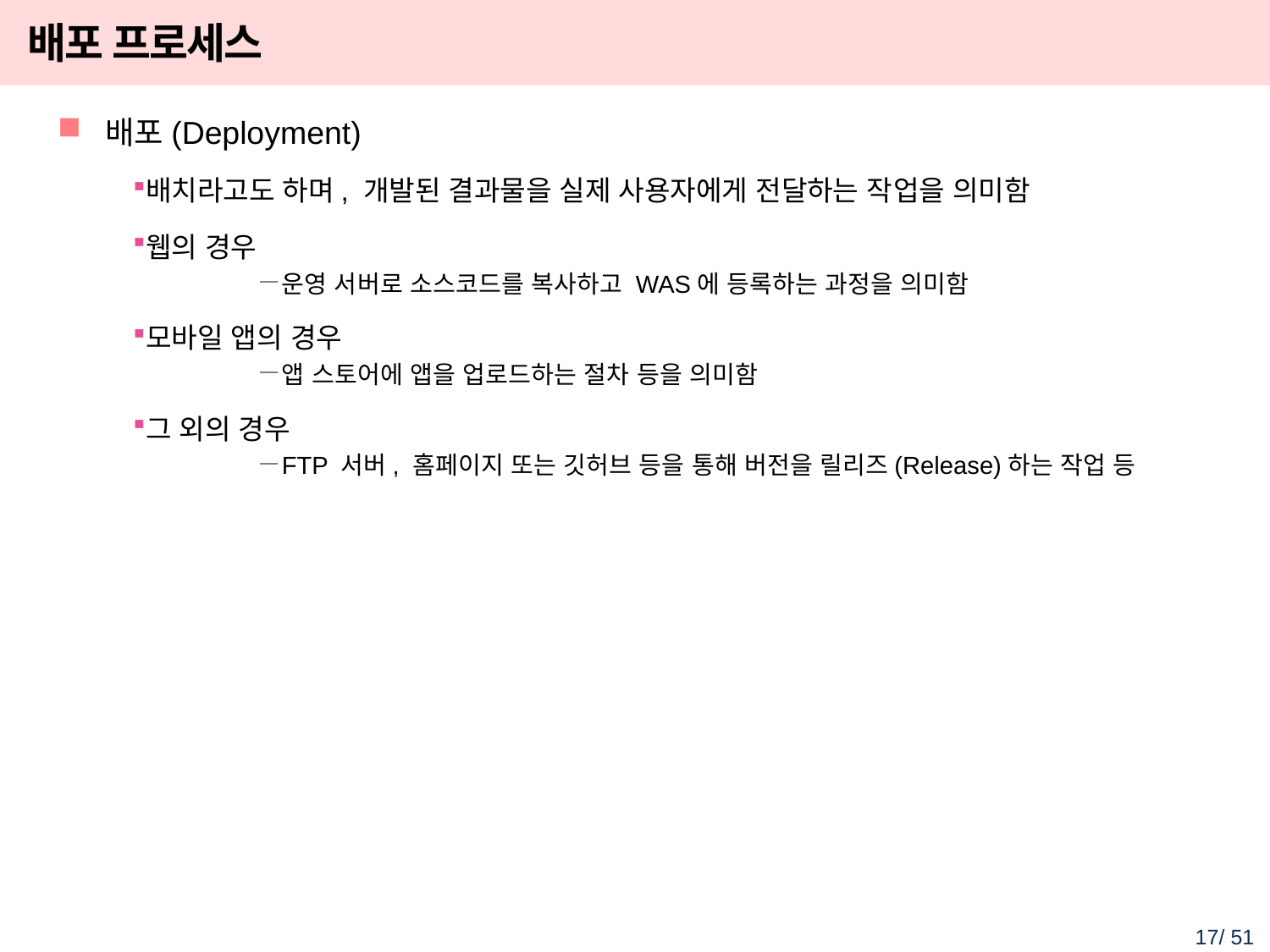

# 배포 프로세스
배포(Deployment)
배치라고도 하며, 개발된 결과물을 실제 사용자에게 전달하는 작업을 의미함
웹의 경우
운영 서버로 소스코드를 복사하고 WAS에 등록하는 과정을 의미함
모바일 앱의 경우
앱 스토어에 앱을 업로드하는 절차 등을 의미함
그 외의 경우
FTP 서버, 홈페이지 또는 깃허브 등을 통해 버전을 릴리즈(Release)하는 작업 등